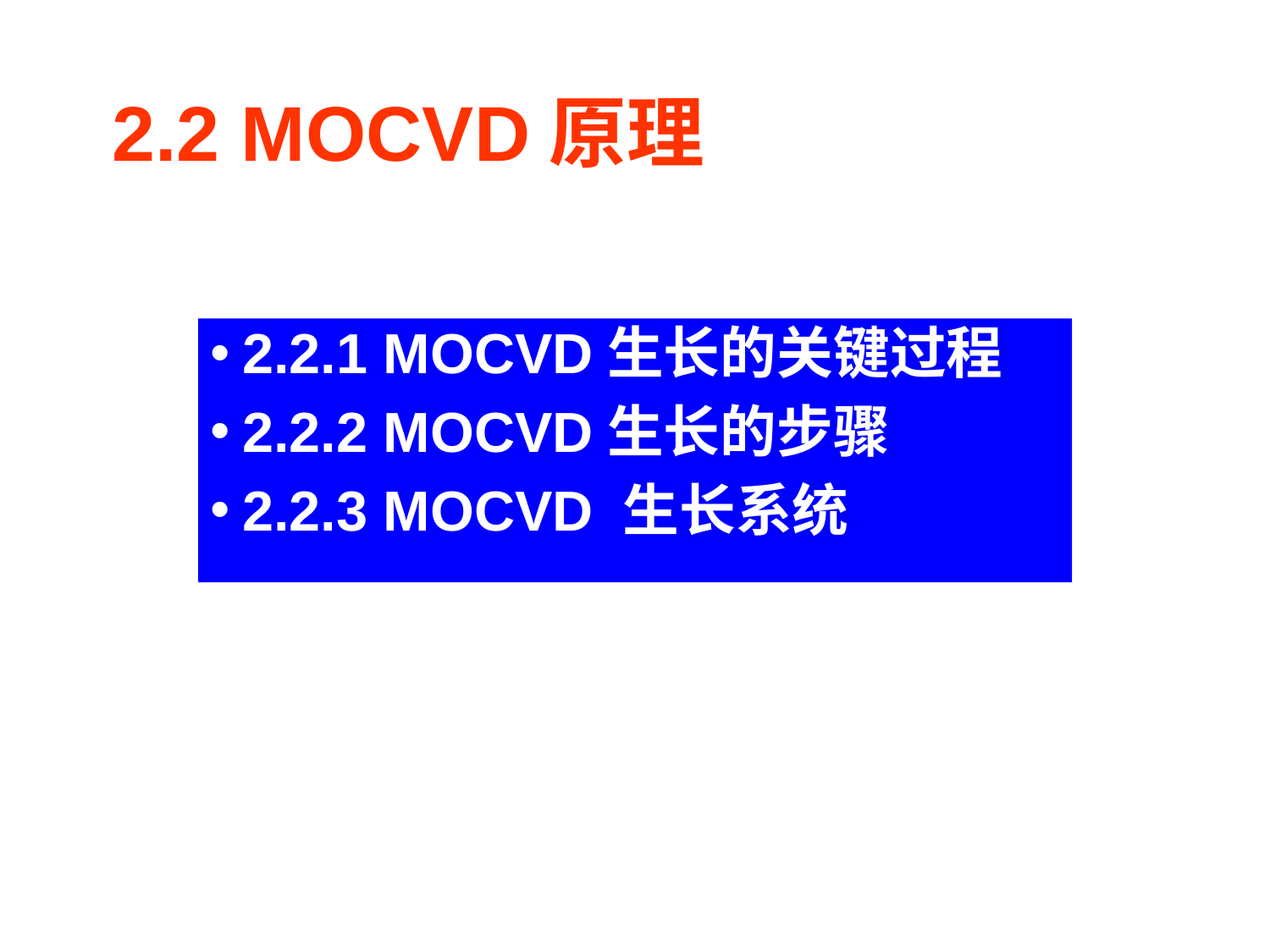

2.2 MOCVD原理
2.2.1 MOCVD生长的关键过程
2.2.2 MOCVD生长的步骤
2.2.3 MOCVD 生长系统
44